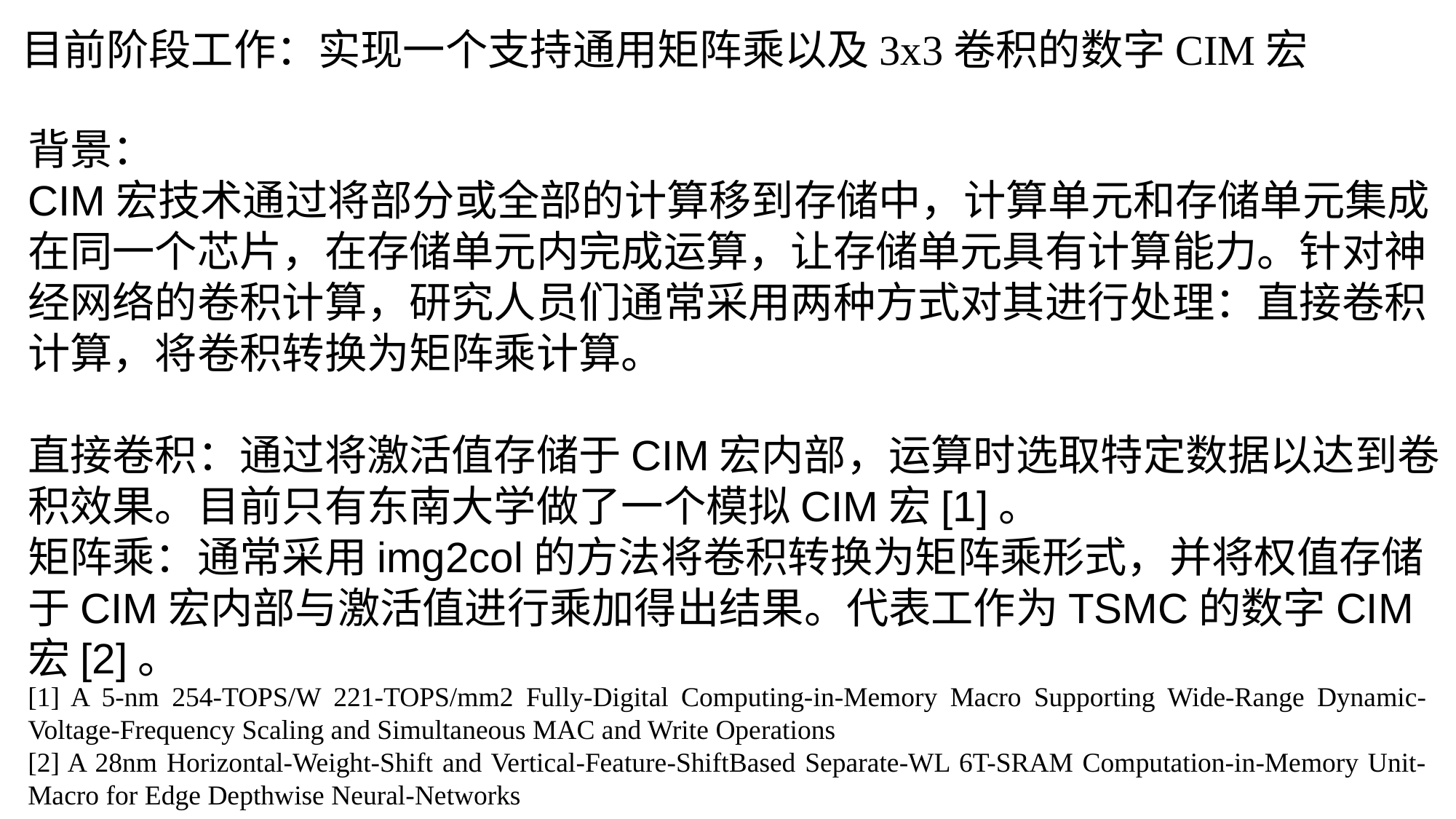

目前阶段工作：实现一个支持通用矩阵乘以及3x3卷积的数字CIM宏
背景：
CIM宏技术通过将部分或全部的计算移到存储中，计算单元和存储单元集成在同一个芯片，在存储单元内完成运算，让存储单元具有计算能力。针对神经网络的卷积计算，研究人员们通常采用两种方式对其进行处理：直接卷积计算，将卷积转换为矩阵乘计算。

直接卷积：通过将激活值存储于CIM宏内部，运算时选取特定数据以达到卷积效果。目前只有东南大学做了一个模拟CIM宏[1]。
矩阵乘：通常采用img2col的方法将卷积转换为矩阵乘形式，并将权值存储于CIM宏内部与激活值进行乘加得出结果。代表工作为TSMC的数字CIM宏[2]。
[1] A 5-nm 254-TOPS/W 221-TOPS/mm2 Fully-Digital Computing-in-Memory Macro Supporting Wide-Range Dynamic-Voltage-Frequency Scaling and Simultaneous MAC and Write Operations
[2] A 28nm Horizontal-Weight-Shift and Vertical-Feature-ShiftBased Separate-WL 6T-SRAM Computation-in-Memory Unit-Macro for Edge Depthwise Neural-Networks